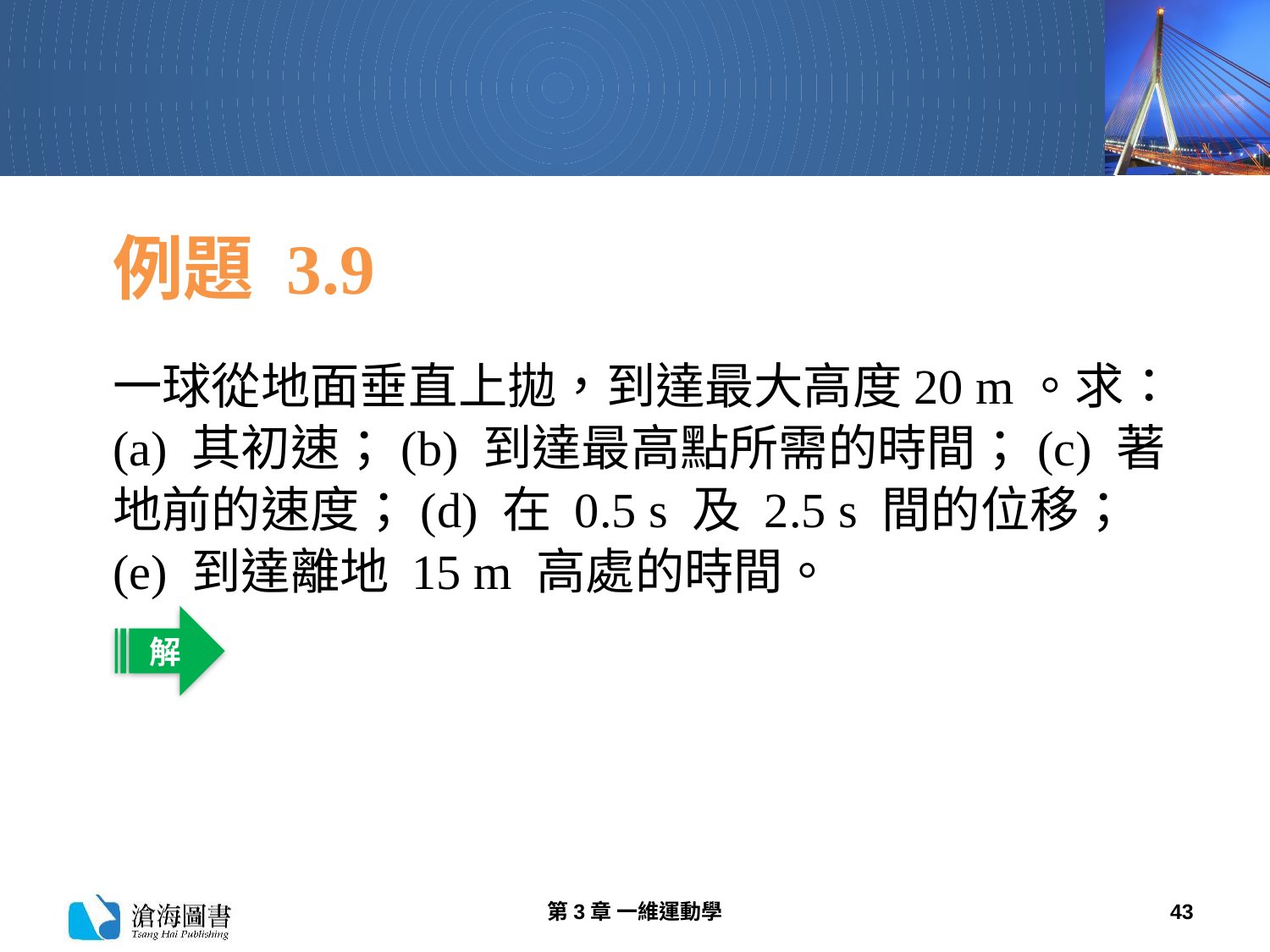

# 例題 3.9
一球從地面垂直上拋，到達最大高度20 m。求：(a) 其初速；(b) 到達最高點所需的時間；(c) 著地前的速度；(d) 在 0.5 s 及 2.5 s 間的位移；(e) 到達離地 15 m 高處的時間。

解
第3章 一維運動學
43